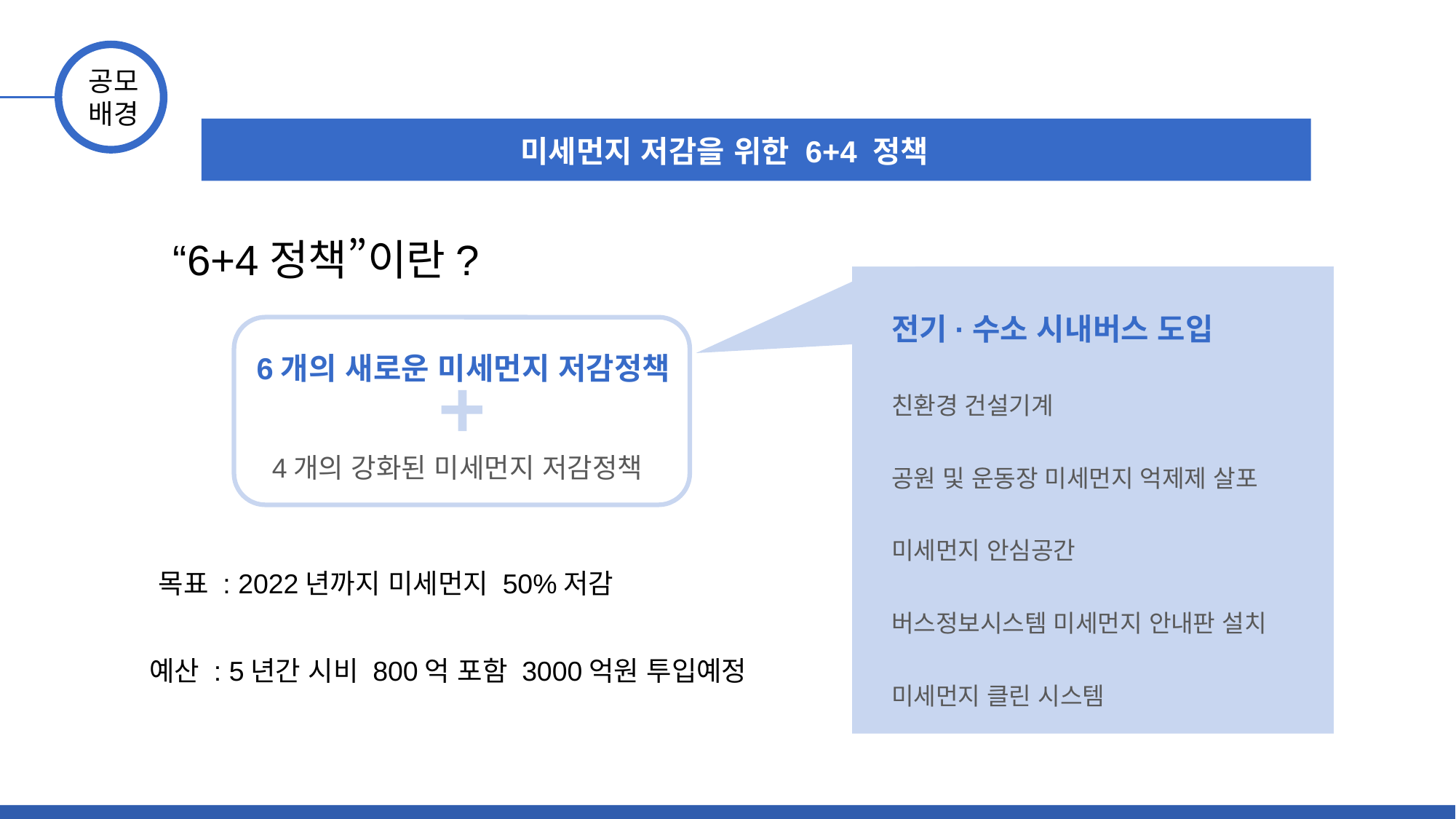

공모
배경

미세먼지 저감을 위한 6+4 정책
“6+4정책”이란?

전기·수소 시내버스 도입
친환경 건설기계
공원 및 운동장 미세먼지 억제제 살포
미세먼지 안심공간
버스정보시스템 미세먼지 안내판 설치
미세먼지 클린 시스템

6개의 새로운 미세먼지 저감정책

  4개의 강화된 미세먼지 저감정책

목표 : 2022년까지 미세먼지 50%저감
예산 : 5년간 시비 800억 포함 3000억원 투입예정